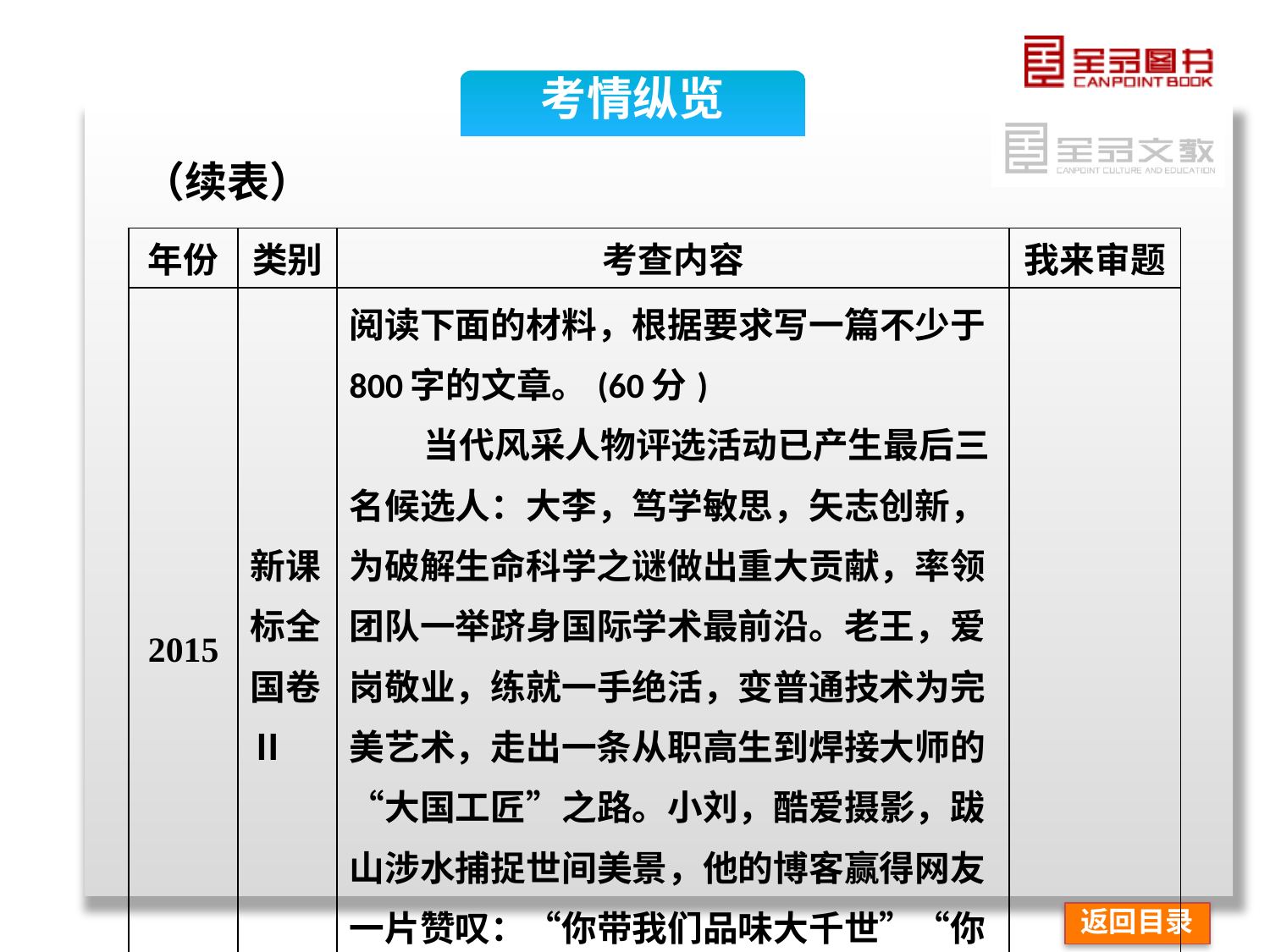

考情纵览
（续表）
| 年份 | 类别 | 考查内容 | 我来审题 |
| --- | --- | --- | --- |
| 2015 | 新课 标全 国卷Ⅱ | 阅读下面的材料，根据要求写一篇不少于800字的文章。(60分) 当代风采人物评选活动已产生最后三名候选人：大李，笃学敏思，矢志创新，为破解生命科学之谜做出重大贡献，率领团队一举跻身国际学术最前沿。老王，爱岗敬业，练就一手绝活，变普通技术为完美艺术，走出一条从职高生到焊接大师的“大国工匠”之路。小刘，酷爱摄影，跋山涉水捕捉世间美景，他的博客赢得网友一片赞叹：“你带我们品味大千世”“你帮我们留住美丽乡愁”。 |  |
返回目录